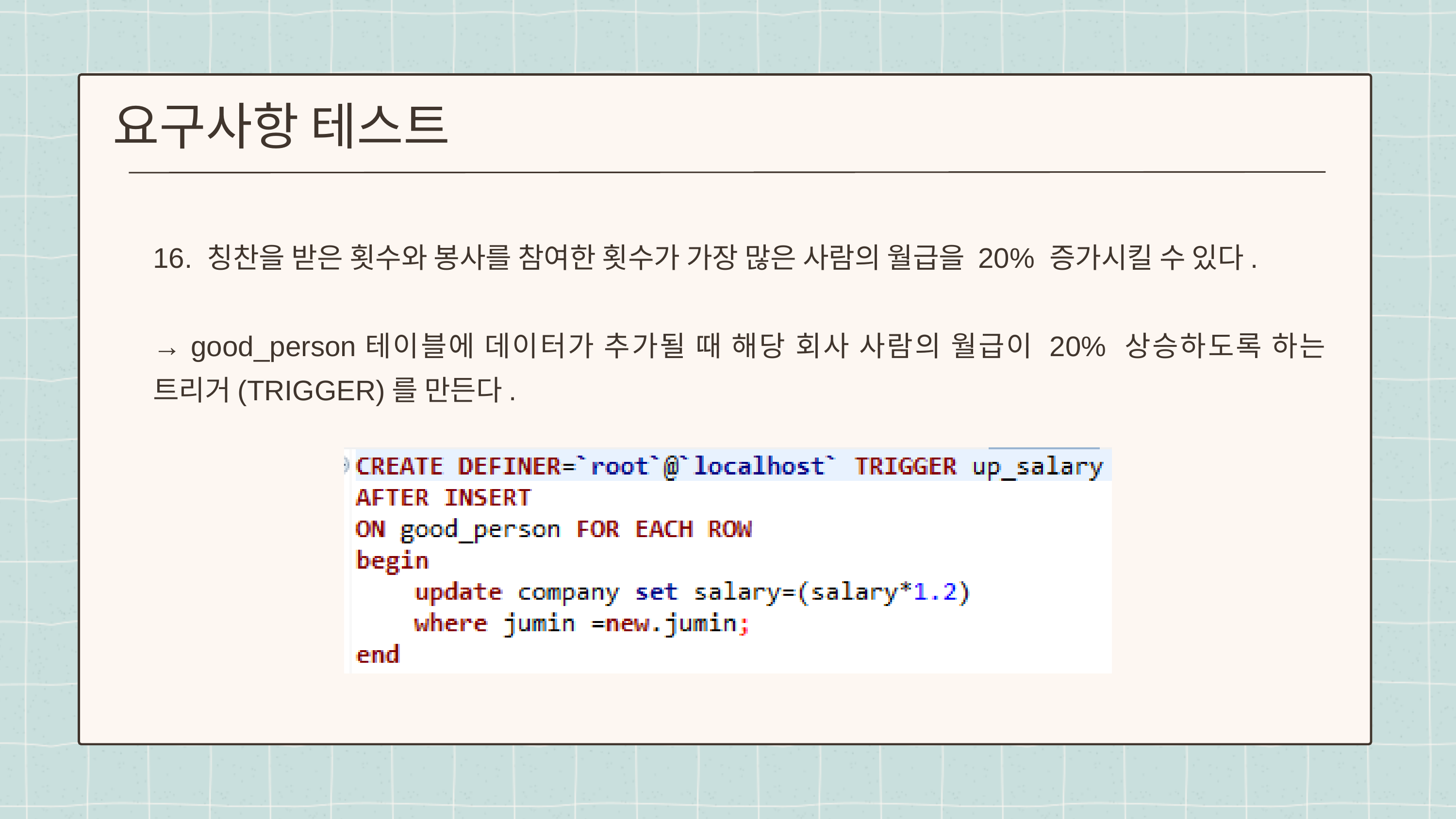

요구사항 테스트

16. 칭찬을 받은 횟수와 봉사를 참여한 횟수가 가장 많은 사람의 월급을 20% 증가시킬 수 있다.

→ good_person테이블에 데이터가 추가될 때 해당 회사 사람의 월급이 20% 상승하도록 하는 트리거(TRIGGER)를 만든다.